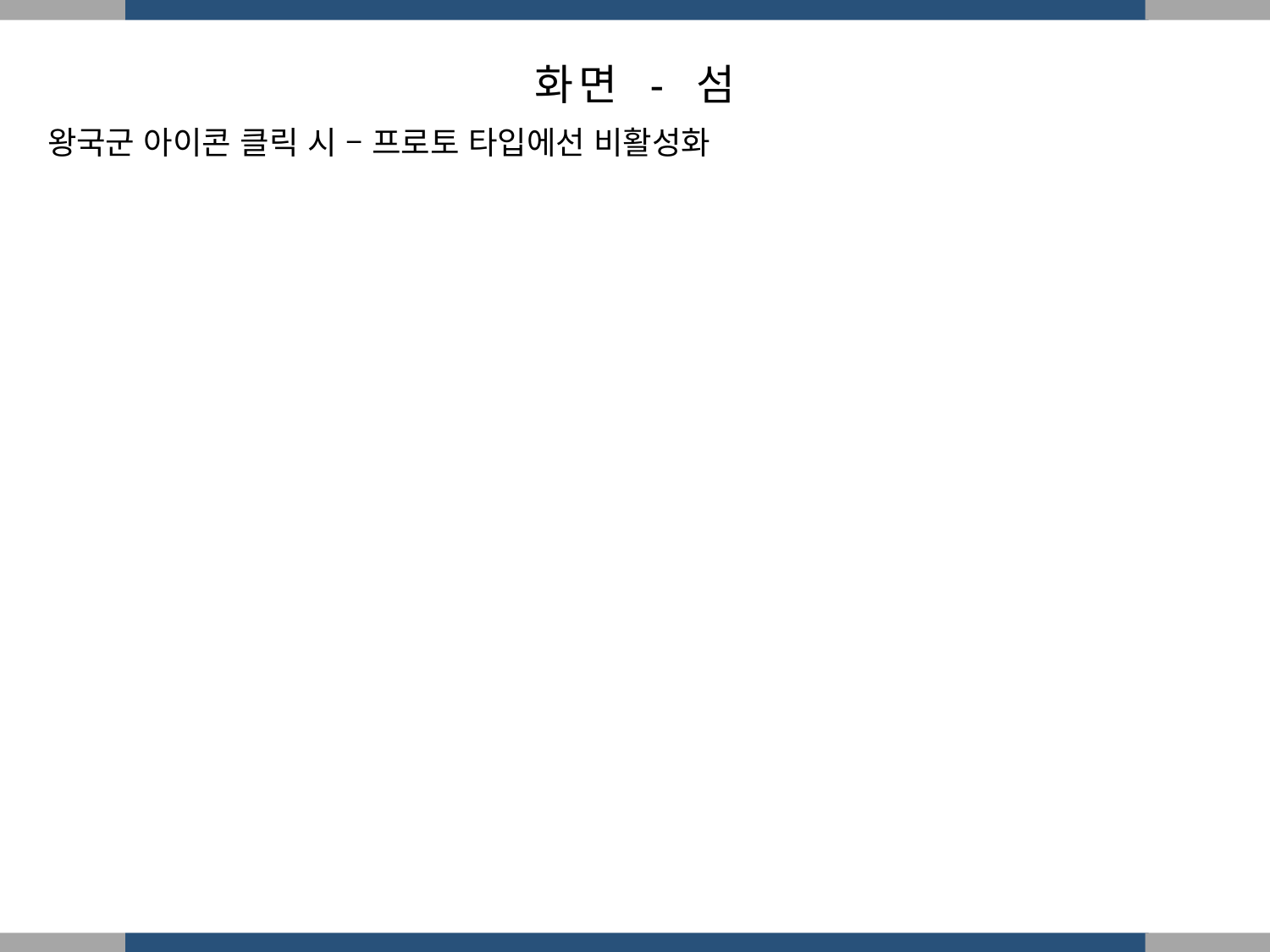

화면 - 섬
왕국군 아이콘 클릭 시 – 프로토 타입에선 비활성화